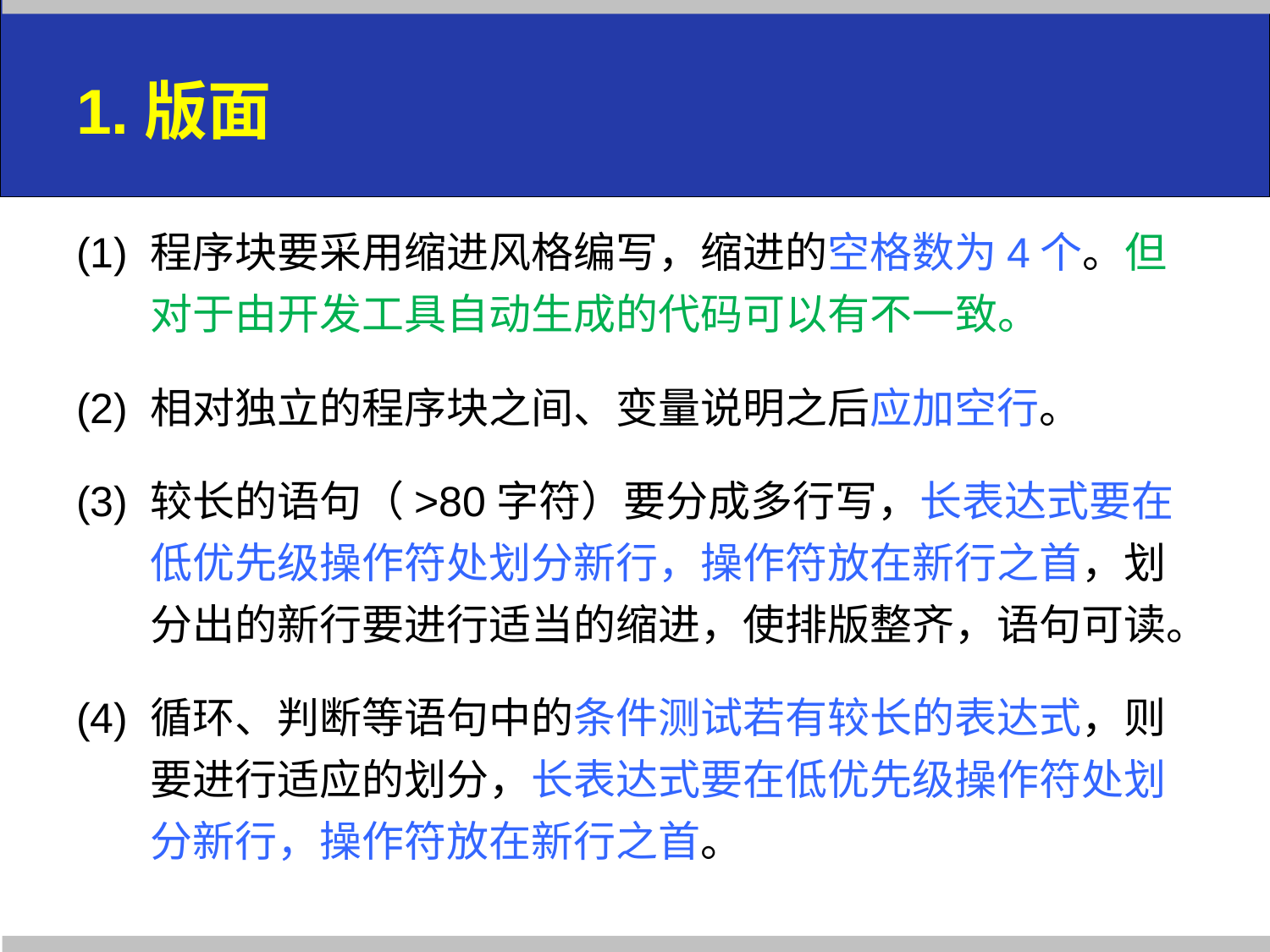

# 1.版面
(1) 程序块要采用缩进风格编写，缩进的空格数为4个。但对于由开发工具自动生成的代码可以有不一致。
(2) 相对独立的程序块之间、变量说明之后应加空行。
(3) 较长的语句（>80字符）要分成多行写，长表达式要在低优先级操作符处划分新行，操作符放在新行之首，划分出的新行要进行适当的缩进，使排版整齐，语句可读。
(4) 循环、判断等语句中的条件测试若有较长的表达式，则要进行适应的划分，长表达式要在低优先级操作符处划分新行，操作符放在新行之首。
674